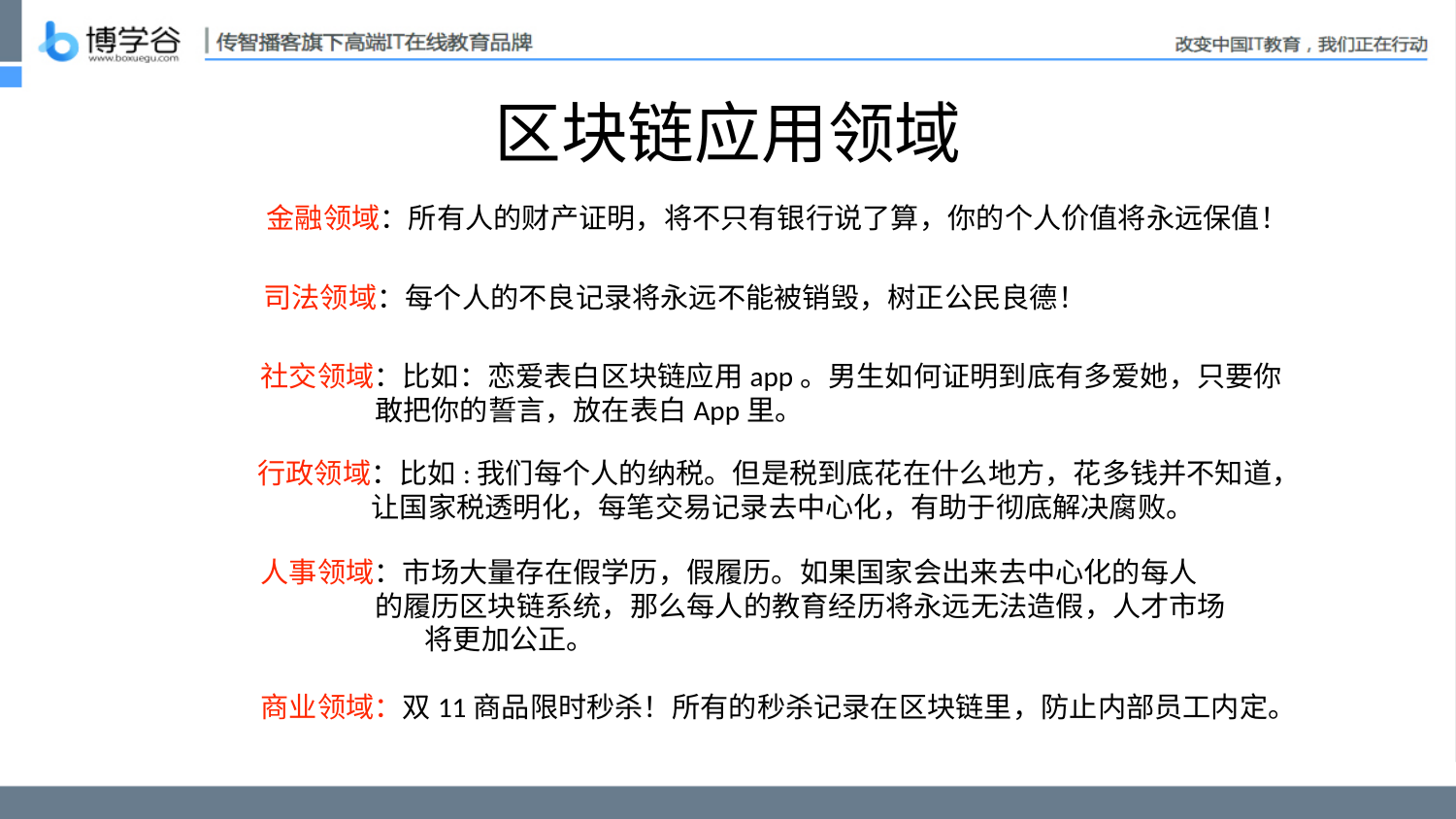

区块链应用领域
金融领域：所有人的财产证明，将不只有银行说了算，你的个人价值将永远保值！
司法领域：每个人的不良记录将永远不能被销毁，树正公民良德！
社交领域：比如：恋爱表白区块链应用app。男生如何证明到底有多爱她，只要你
                 敢把你的誓言，放在表白App里。
行政领域：比如:我们每个人的纳税。但是税到底花在什么地方，花多钱并不知道，
                 让国家税透明化，每笔交易记录去中心化，有助于彻底解决腐败。
人事领域：市场大量存在假学历，假履历。如果国家会出来去中心化的每人
                 的履历区块链系统，那么每人的教育经历将永远无法造假，人才市场
将更加公正。
商业领域：双11商品限时秒杀！所有的秒杀记录在区块链里，防止内部员工内定。